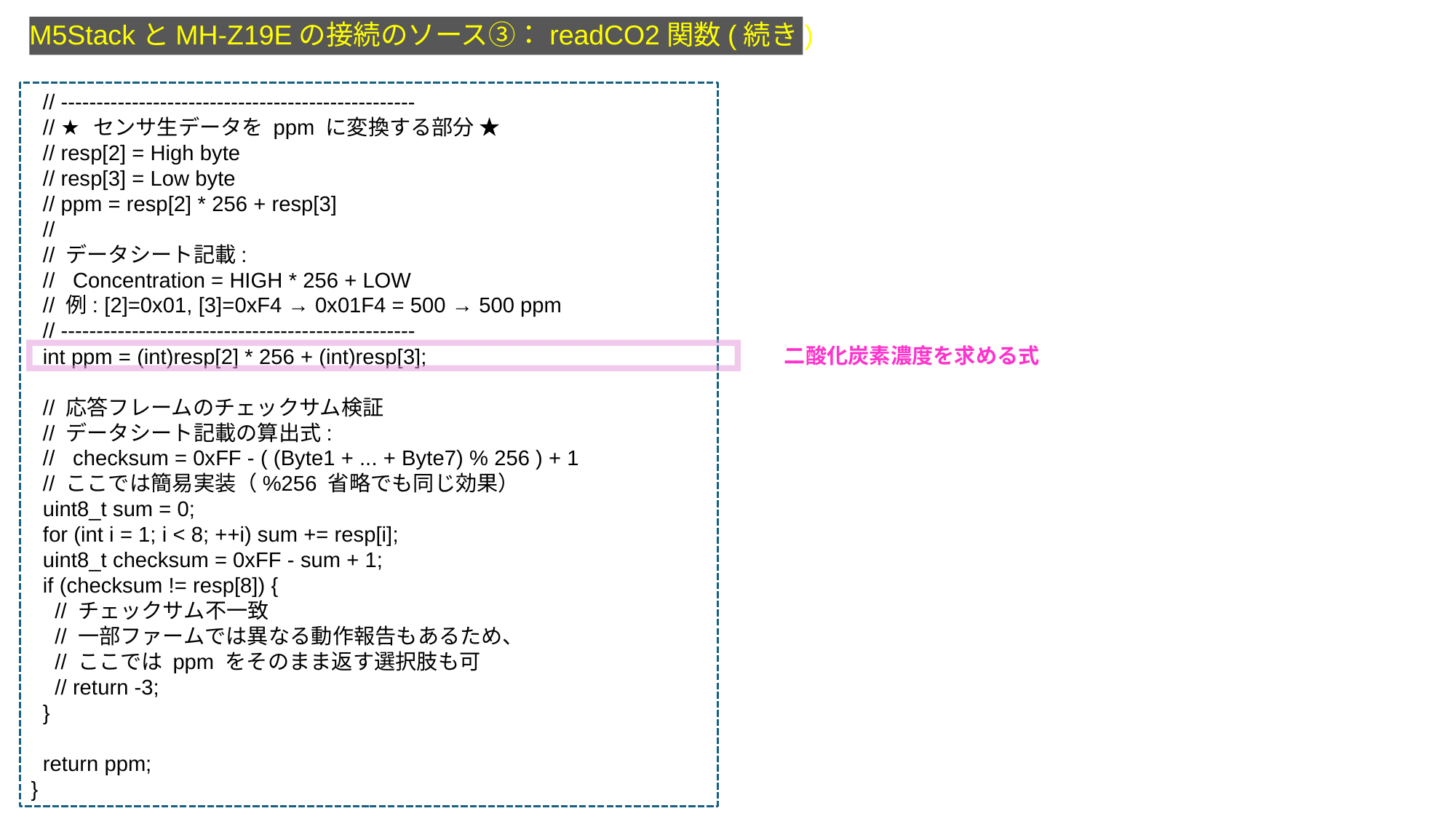

M5StackとMH-Z19Eの接続のソース③：readCO2関数(続き)
  // --------------------------------------------------
  // ★ センサ生データを ppm に変換する部分 ★
  // resp[2] = High byte
  // resp[3] = Low byte
  // ppm = resp[2] * 256 + resp[3]
  //
  // データシート記載:
  //   Concentration = HIGH * 256 + LOW
  // 例: [2]=0x01, [3]=0xF4 → 0x01F4 = 500 → 500 ppm
  // --------------------------------------------------
  int ppm = (int)resp[2] * 256 + (int)resp[3];

  // 応答フレームのチェックサム検証
  // データシート記載の算出式:
  //   checksum = 0xFF - ( (Byte1 + ... + Byte7) % 256 ) + 1
  // ここでは簡易実装（%256 省略でも同じ効果）
  uint8_t sum = 0;
  for (int i = 1; i < 8; ++i) sum += resp[i];
  uint8_t checksum = 0xFF - sum + 1;
  if (checksum != resp[8]) {
    // チェックサム不一致
    // 一部ファームでは異なる動作報告もあるため、
    // ここでは ppm をそのまま返す選択肢も可
    // return -3;
  }

  return ppm;
}
二酸化炭素濃度を求める式